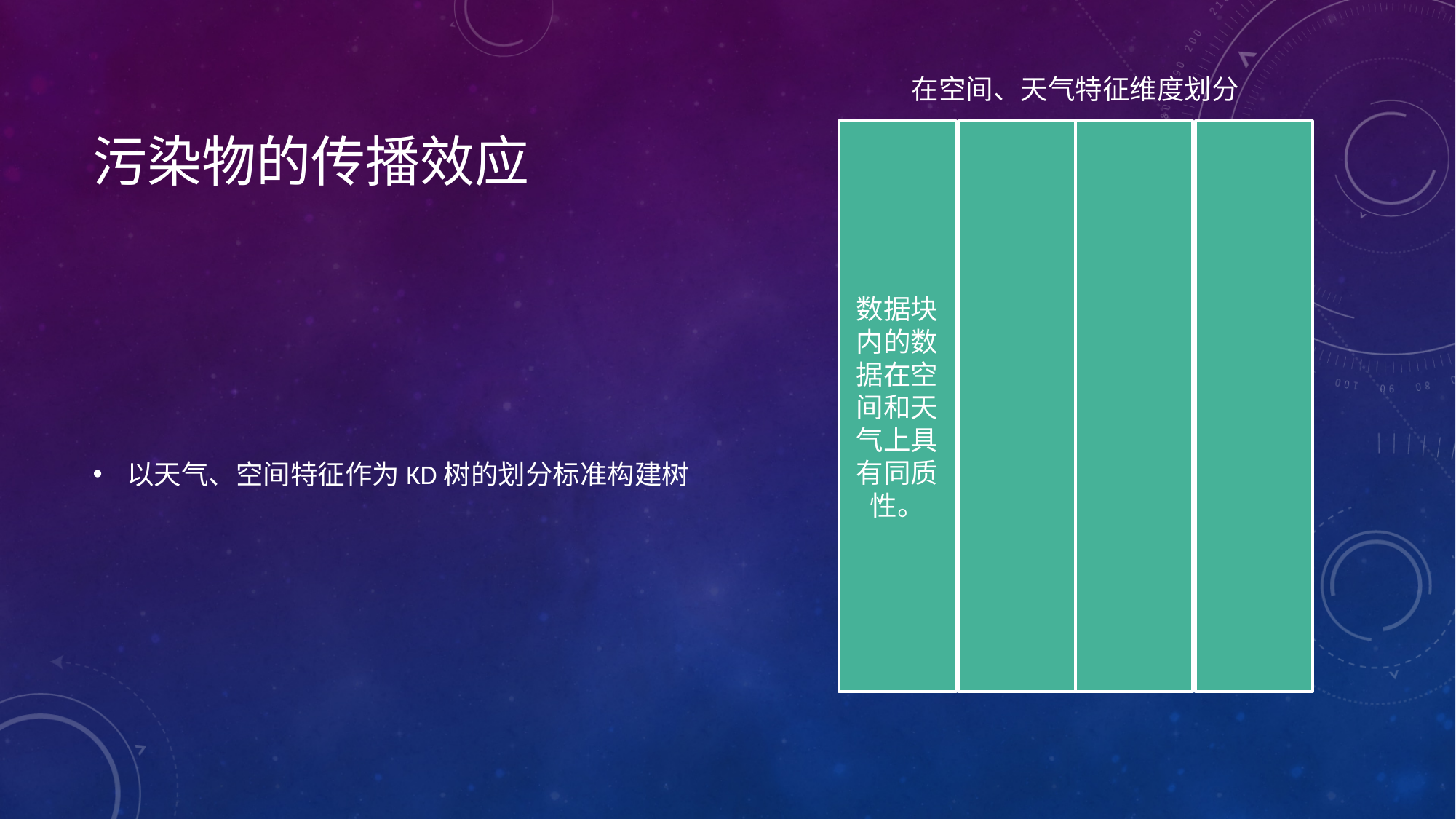

在空间、天气特征维度划分
# 污染物的传播效应
数据块内的数据在空间和天气上具有同质性。

以天气、空间特征作为KD树的划分标准构建树